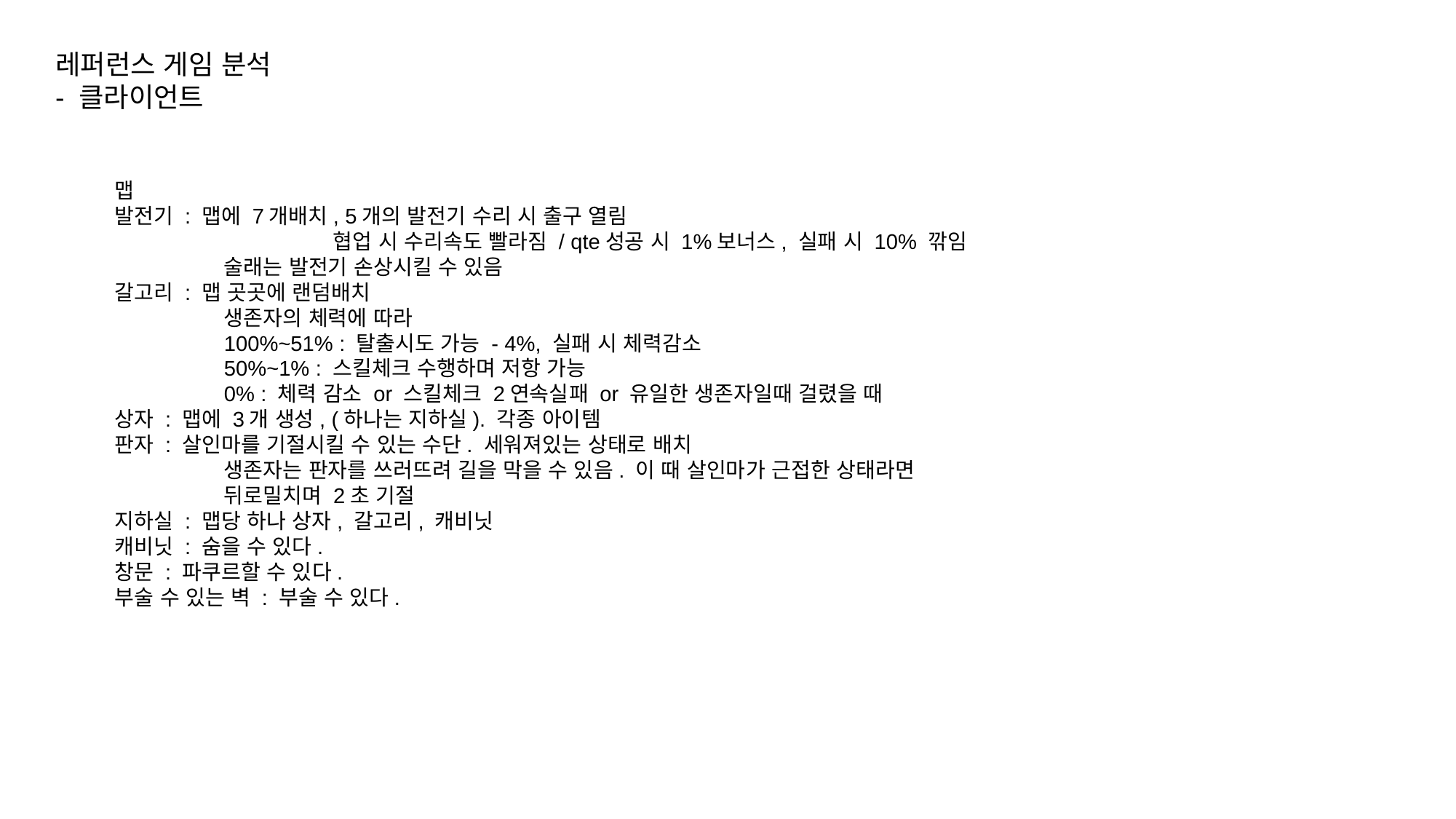

레퍼런스 게임 분석
- 클라이언트
맵
발전기 : 맵에 7개배치, 5개의 발전기 수리 시 출구 열림
		협업 시 수리속도 빨라짐 / qte성공 시 1%보너스, 실패 시 10% 깎임
	술래는 발전기 손상시킬 수 있음
갈고리 : 맵 곳곳에 랜덤배치
	생존자의 체력에 따라
	100%~51% : 탈출시도 가능 - 4%, 실패 시 체력감소
	50%~1% : 스킬체크 수행하며 저항 가능
	0% : 체력 감소 or 스킬체크 2연속실패 or 유일한 생존자일때 걸렸을 때
상자 : 맵에 3개 생성, (하나는 지하실). 각종 아이템
판자 : 살인마를 기절시킬 수 있는 수단. 세워져있는 상태로 배치
	생존자는 판자를 쓰러뜨려 길을 막을 수 있음. 이 때 살인마가 근접한 상태라면
	뒤로밀치며 2초 기절
지하실 : 맵당 하나 상자, 갈고리, 캐비닛
캐비닛 : 숨을 수 있다.
창문 : 파쿠르할 수 있다.
부술 수 있는 벽 : 부술 수 있다.